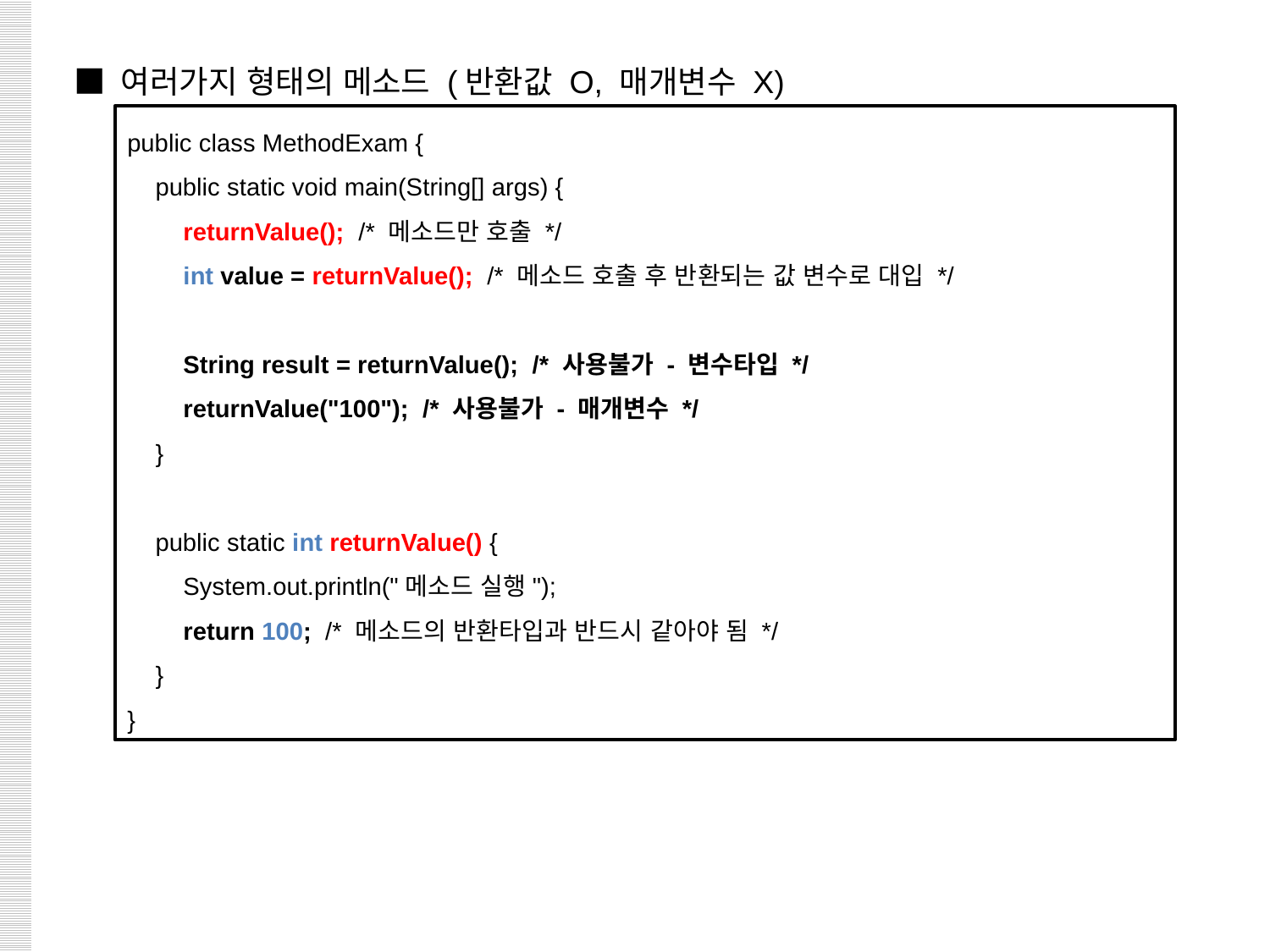

■ 여러가지 형태의 메소드 (반환값 O, 매개변수 X)
public class MethodExam {
    public static void main(String[] args) {
        returnValue();  /* 메소드만 호출 */
        int value = returnValue();  /* 메소드 호출 후 반환되는 값 변수로 대입 */

        String result = returnValue();  /* 사용불가 - 변수타입 */
        returnValue("100");  /* 사용불가 - 매개변수 */
    }

    public static int returnValue() {
        System.out.println("메소드 실행");
        return 100;  /* 메소드의 반환타입과 반드시 같아야 됨 */
    }
}